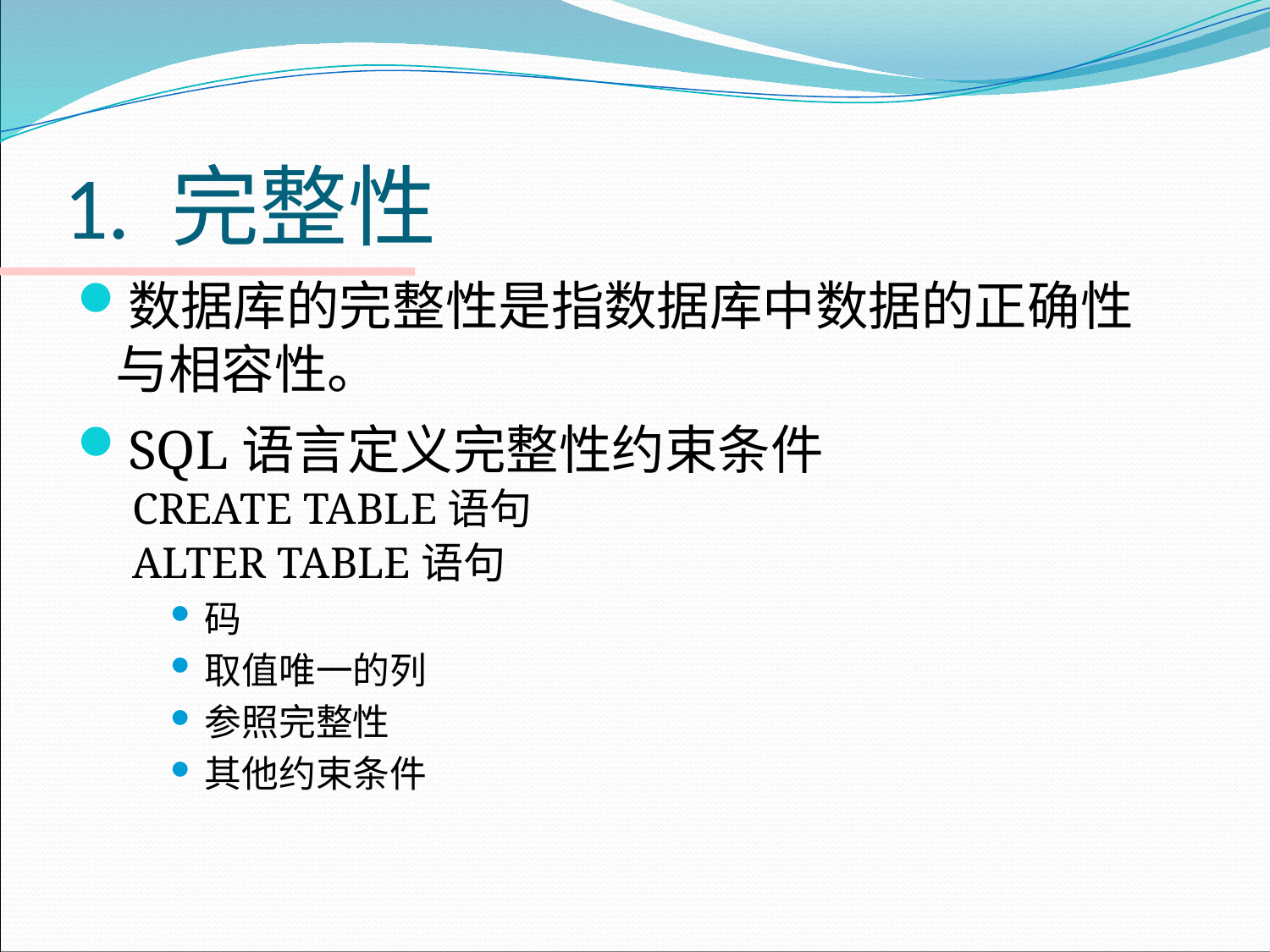

# 1. 完整性
数据库的完整性是指数据库中数据的正确性与相容性。
SQL语言定义完整性约束条件
CREATE TABLE语句
ALTER TABLE语句
码
取值唯一的列
参照完整性
其他约束条件

456